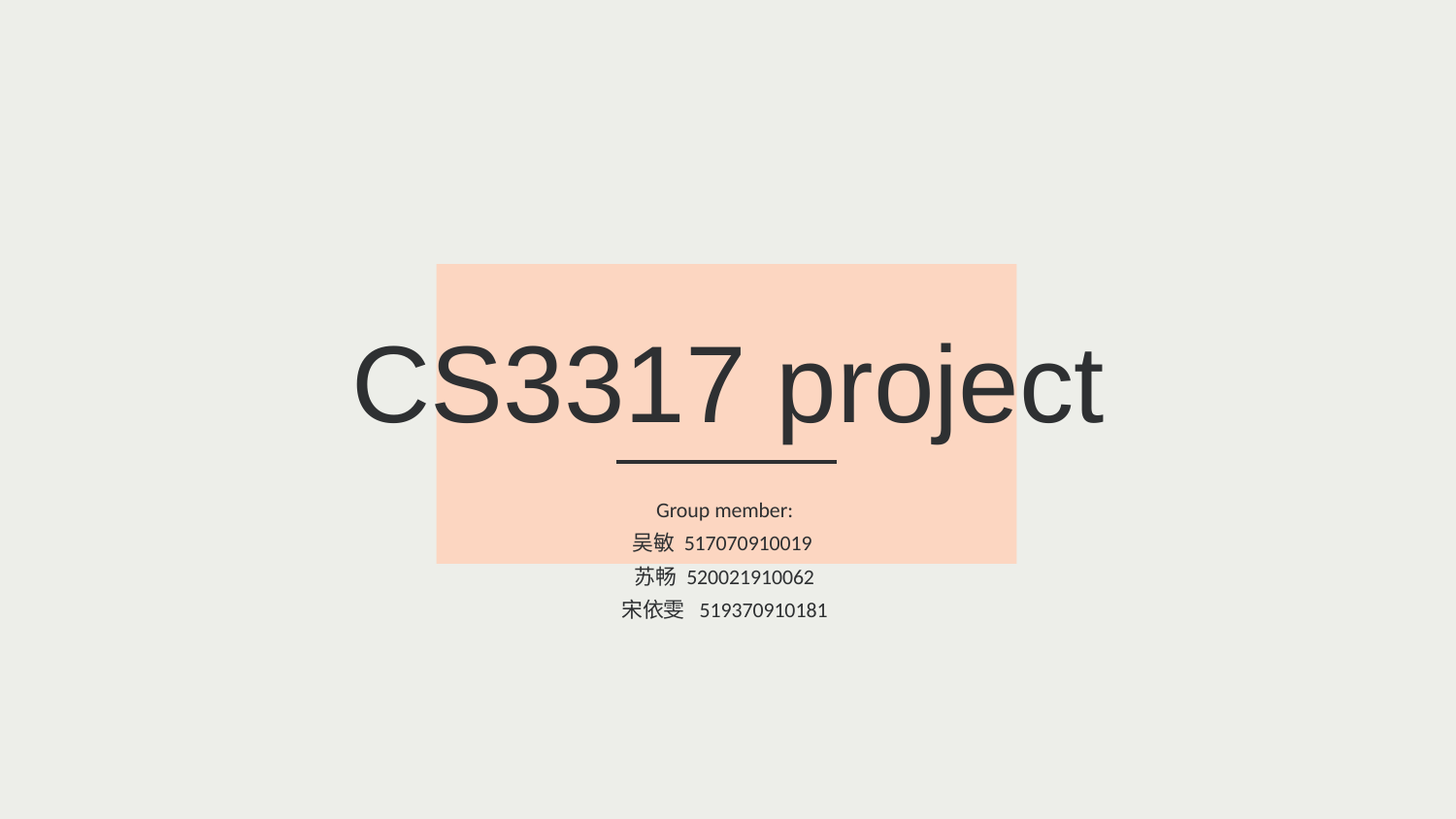

CS3317 project
Group member:
吴敏 517070910019
苏畅 520021910062
宋依雯  519370910181